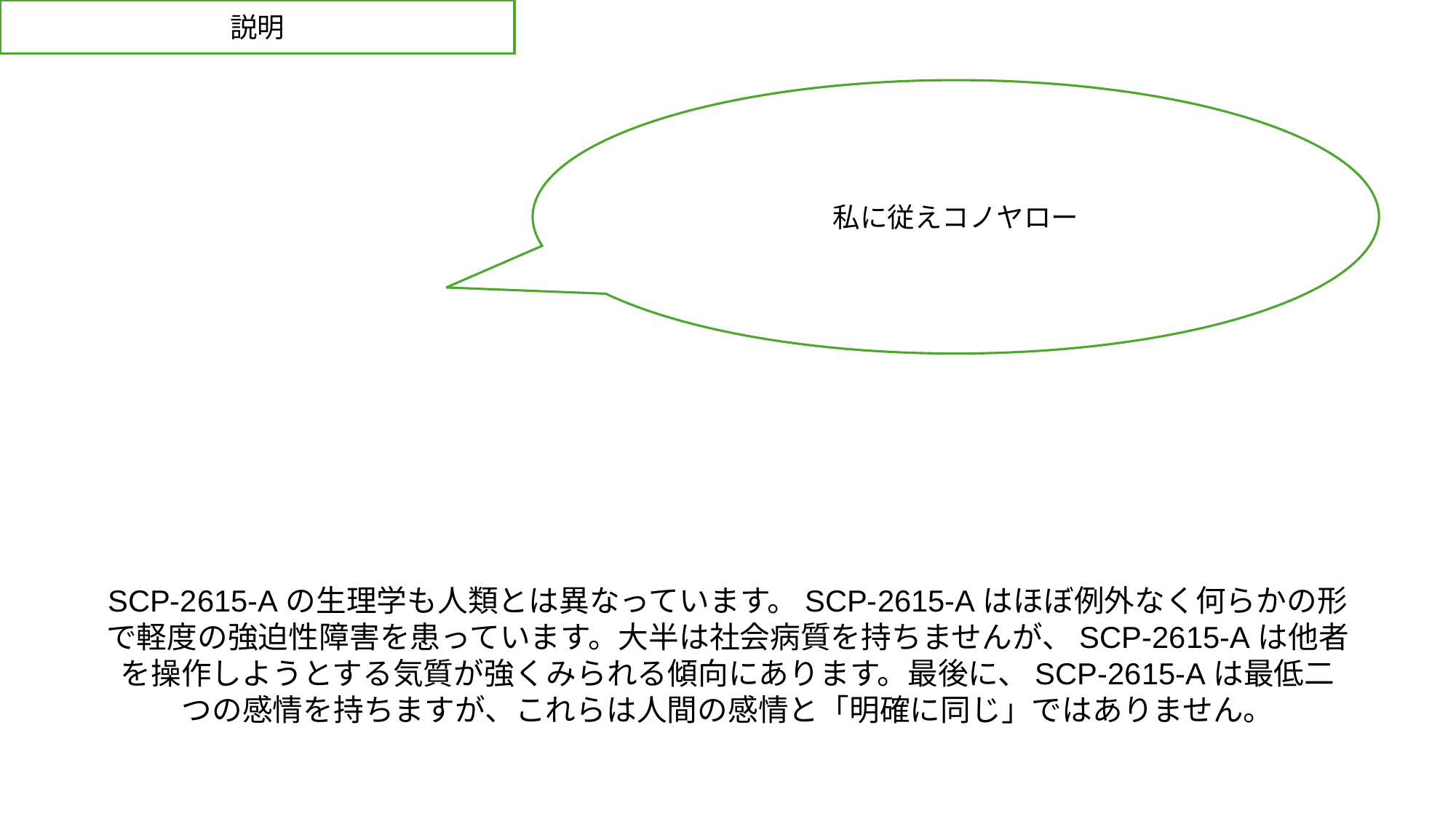

説明
私に従えコノヤロー

SCP-2615-Aの生理学も人類とは異なっています。SCP-2615-Aはほぼ例外なく何らかの形で軽度の強迫性障害を患っています。大半は社会病質を持ちませんが、SCP-2615-Aは他者を操作しようとする気質が強くみられる傾向にあります。最後に、SCP-2615-Aは最低二つの感情を持ちますが、これらは人間の感情と「明確に同じ」ではありません。